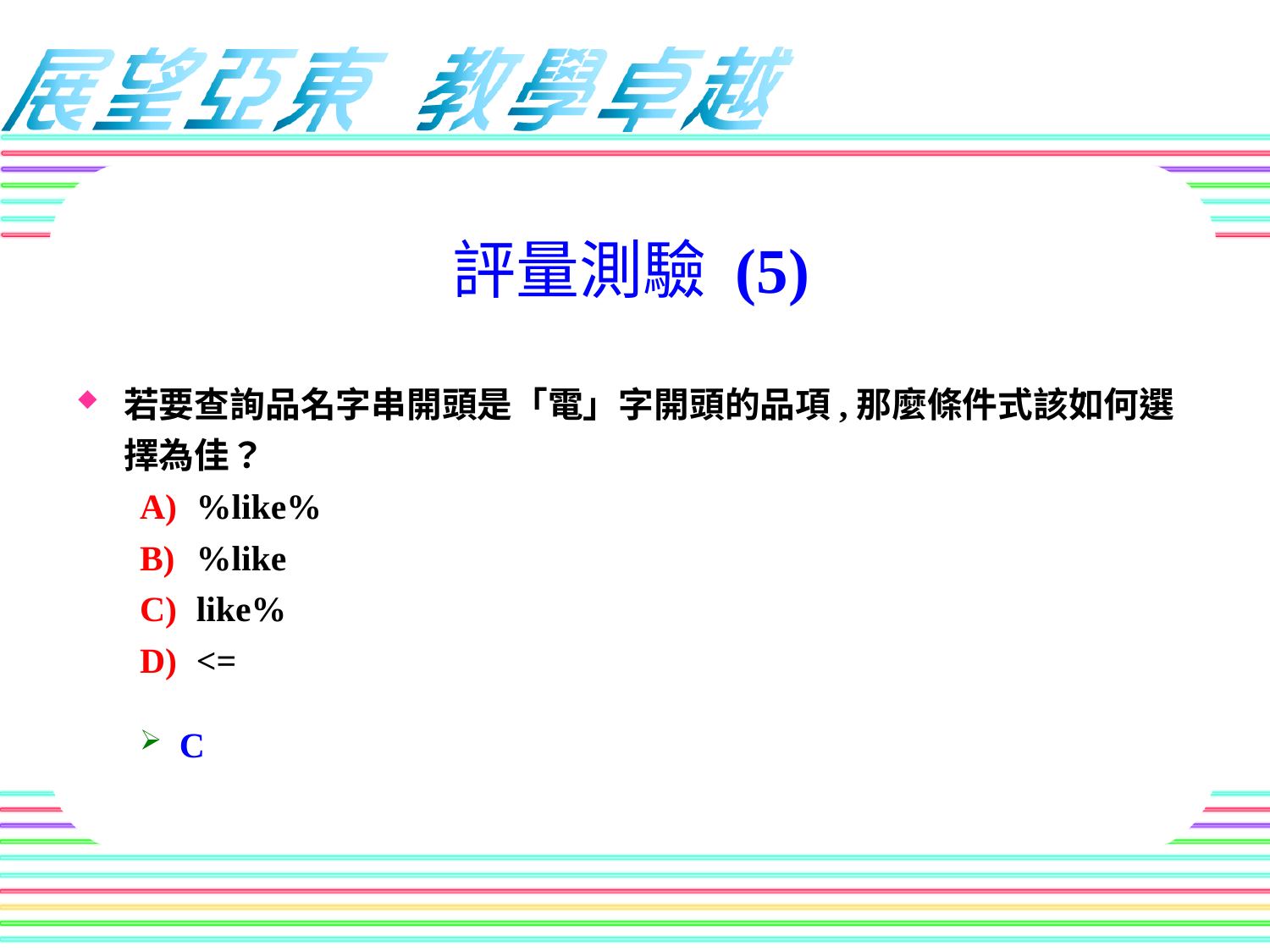

評量測驗 (5)
若要查詢品名字串開頭是「電」字開頭的品項,那麼條件式該如何選擇為佳？
 %like%
 %like
 like%
 <=
C